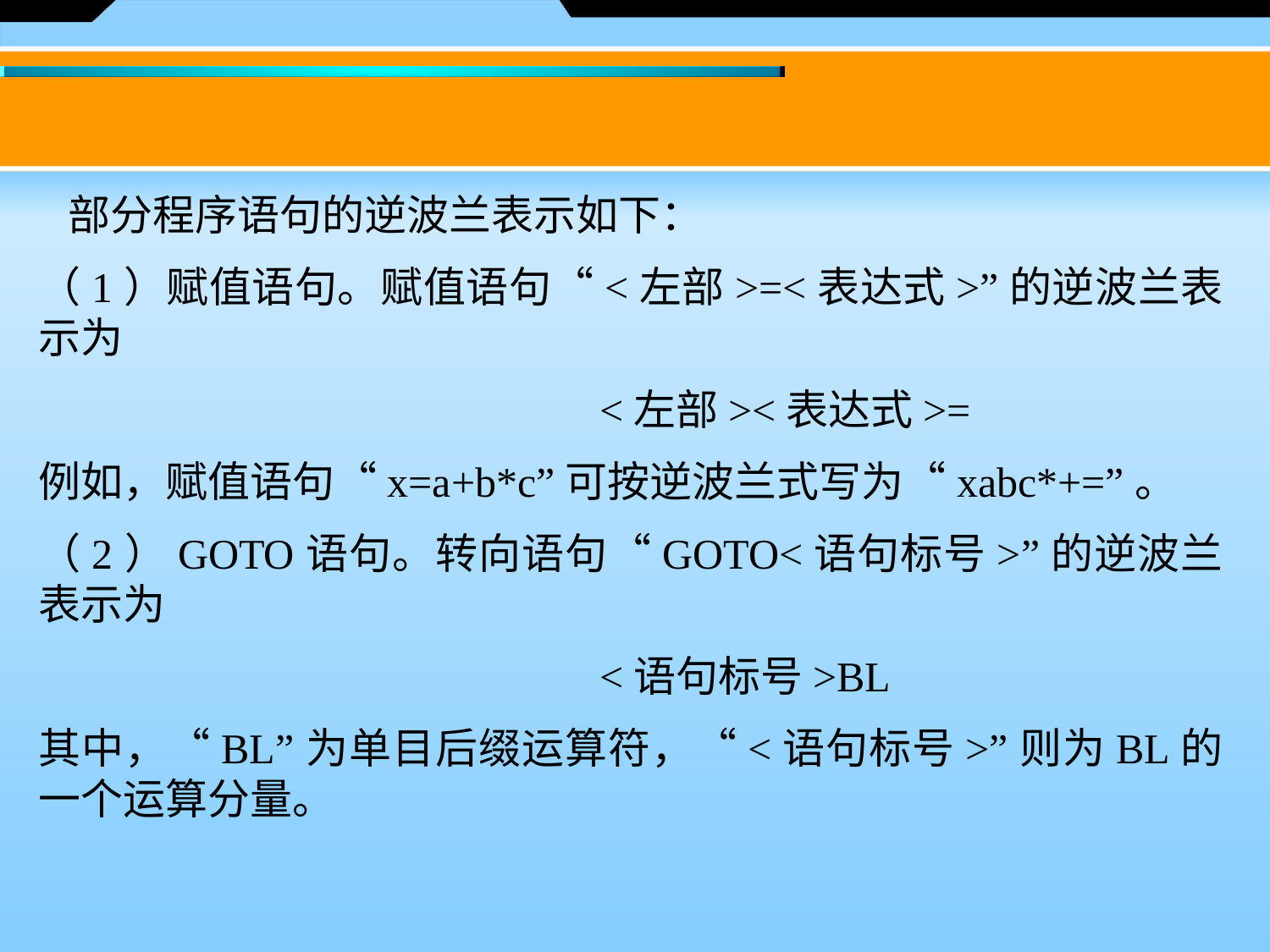

部分程序语句的逆波兰表示如下：
（1）赋值语句。赋值语句“<左部>=<表达式>”的逆波兰表示为
                                                     <左部><表达式>=
例如，赋值语句“x=a+b*c”可按逆波兰式写为“xabc*+=”。
（2）GOTO语句。转向语句“GOTO<语句标号>”的逆波兰表示为
                                                     <语句标号>BL
其中，“BL”为单目后缀运算符，“<语句标号>”则为BL的一个运算分量。